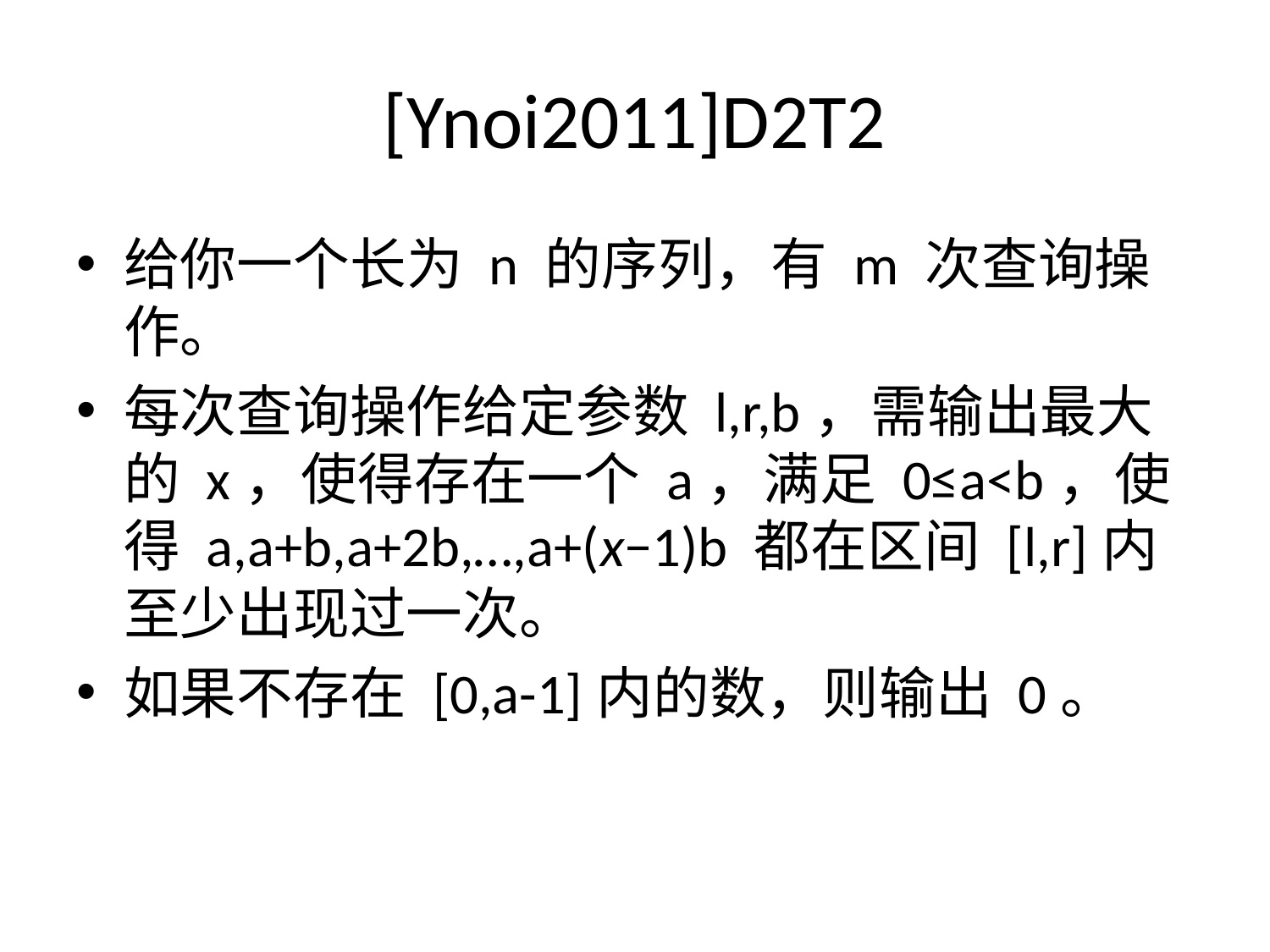

# [Ynoi2011]D2T2
给你一个长为 n 的序列，有 m 次查询操作。
每次查询操作给定参数 l,r,b，需输出最大的 x，使得存在一个 a，满足 0≤a<b，使得 a,a+b,a+2b,…,a+(x−1)b 都在区间 [l,r]内至少出现过一次。
如果不存在 [0,a-1]内的数，则输出 0。